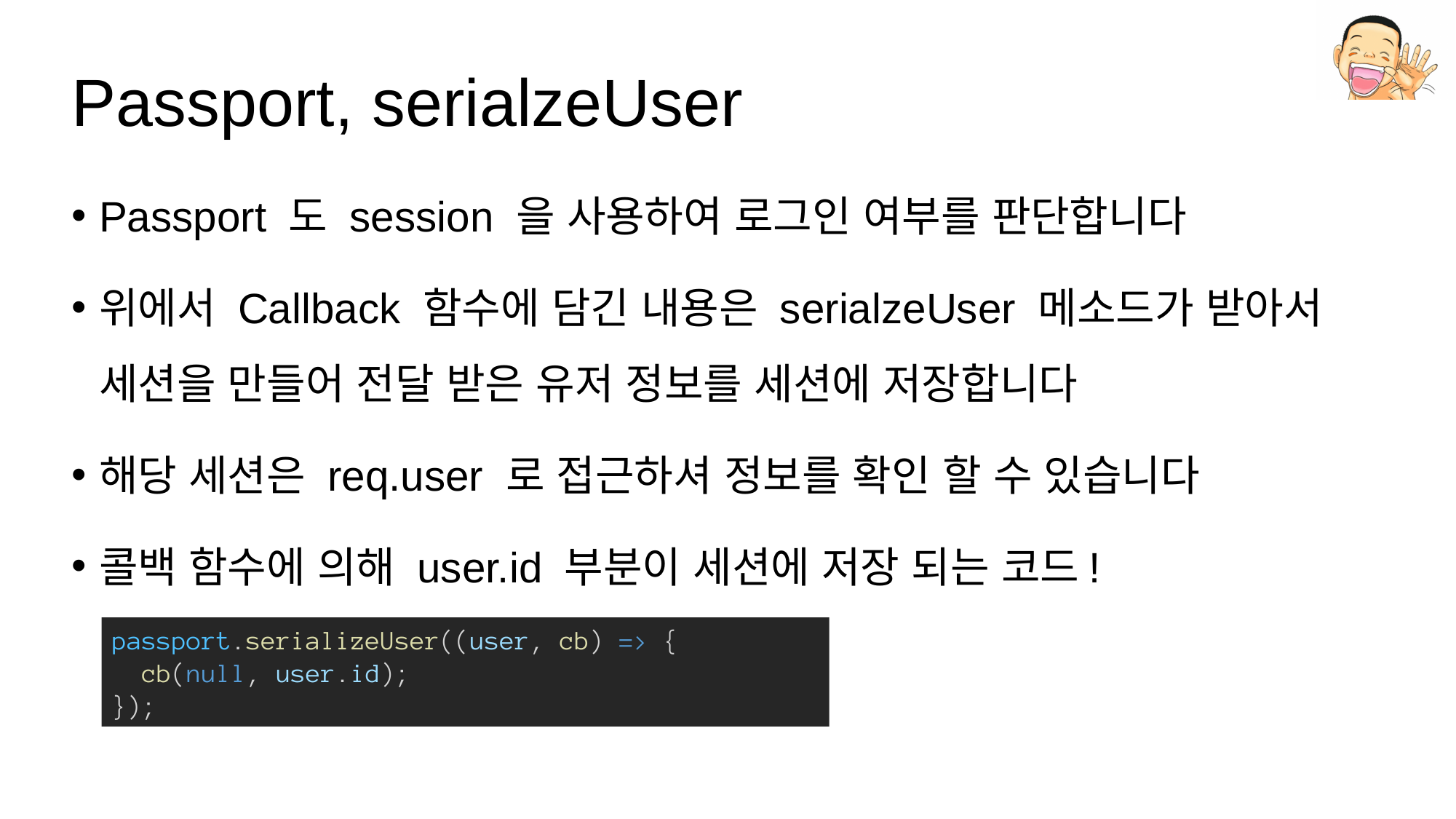

# Passport, serialzeUser
Passport 도 session 을 사용하여 로그인 여부를 판단합니다
위에서 Callback 함수에 담긴 내용은 serialzeUser 메소드가 받아서 세션을 만들어 전달 받은 유저 정보를 세션에 저장합니다
해당 세션은 req.user 로 접근하셔 정보를 확인 할 수 있습니다
콜백 함수에 의해 user.id 부분이 세션에 저장 되는 코드!

passport.serializeUser((user, cb) => {
  cb(null, user.id);
});